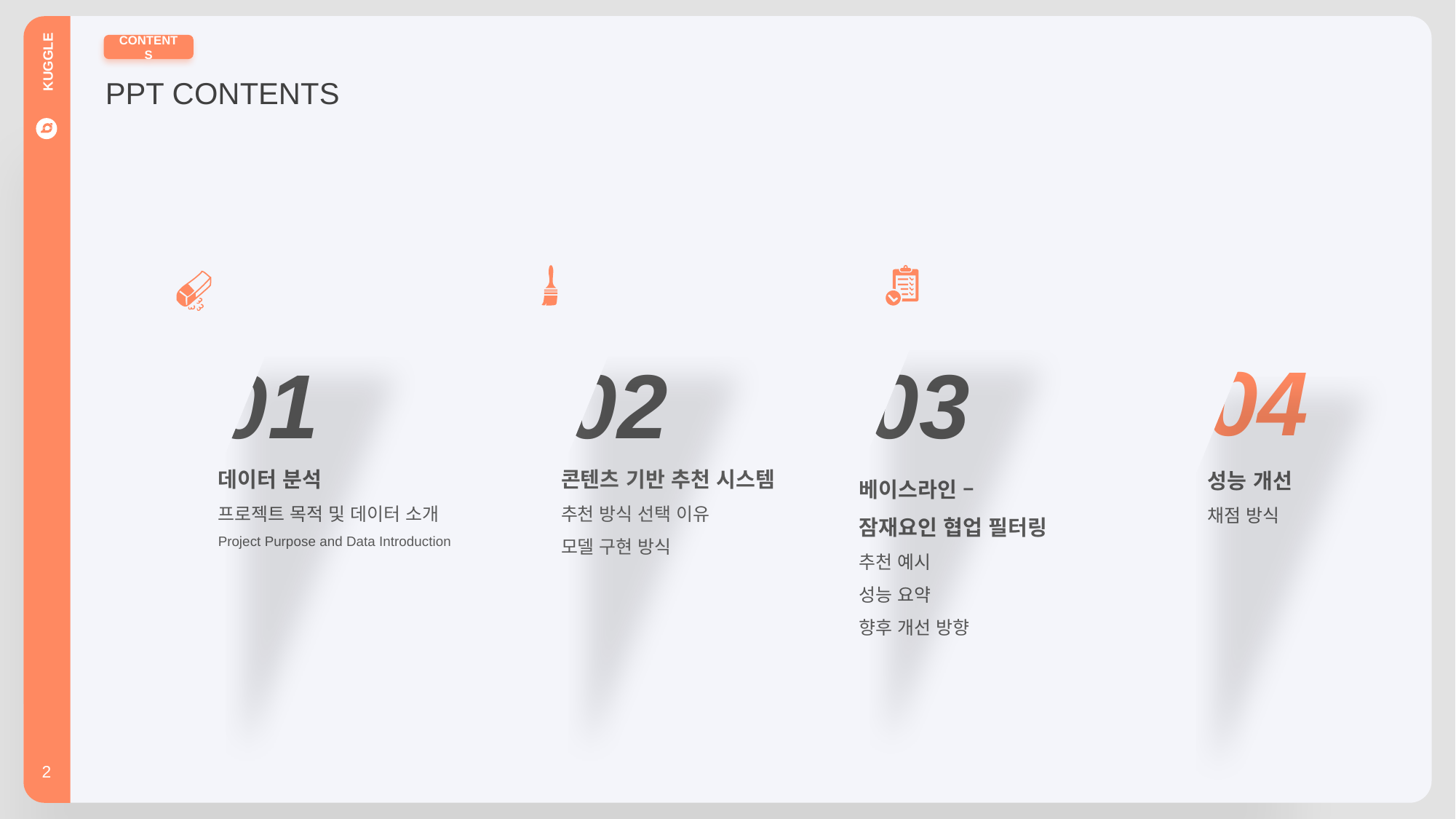

PPT CONTENTS
CONTENTS

04
01
02
03
KUGGLE
데이터 분석
프로젝트 목적 및 데이터 소개
Project Purpose and Data Introduction
콘텐츠 기반 추천 시스템
추천 방식 선택 이유
모델 구현 방식
성능 개선
채점 방식
베이스라인 –
잠재요인 협업 필터링
추천 예시
성능 요약
향후 개선 방향
2